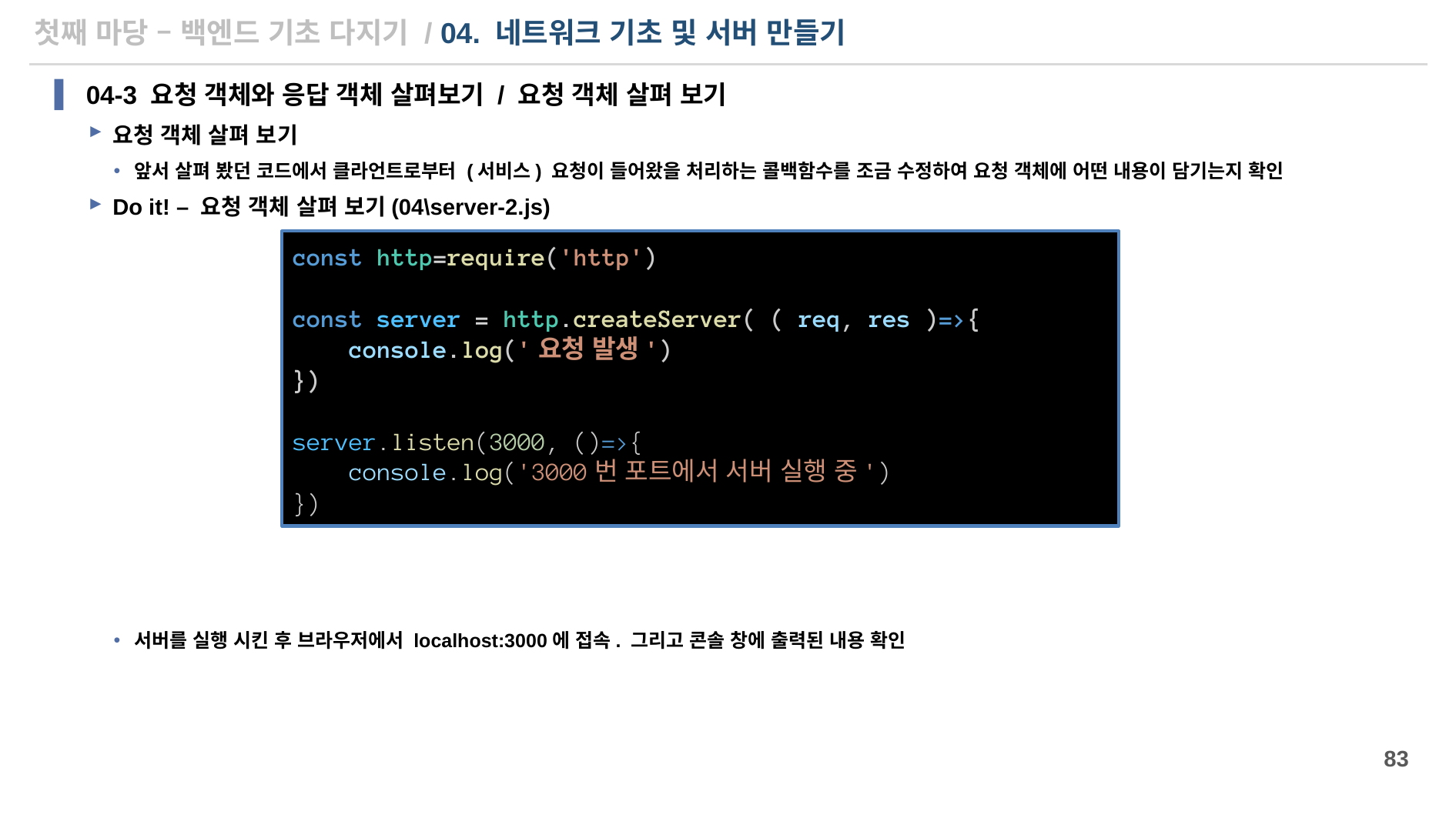

# 첫째 마당 – 백엔드 기초 다지기 / 04. 네트워크 기초 및 서버 만들기
04-3 요청 객체와 응답 객체 살펴보기 / 요청 객체 살펴 보기
요청 객체 살펴 보기
앞서 살펴 봤던 코드에서 클라언트로부터 (서비스) 요청이 들어왔을 처리하는 콜백함수를 조금 수정하여 요청 객체에 어떤 내용이 담기는지 확인
Do it! – 요청 객체 살펴 보기(04\server-2.js)

서버를 실행 시킨 후 브라우저에서 localhost:3000에 접속. 그리고 콘솔 창에 출력된 내용 확인

const http=require('http')

const server = http.createServer( ( req, res )=>{
    console.log('요청 발생')
})

server.listen(3000, ()=>{
    console.log('3000번 포트에서 서버 실행 중')
})
83